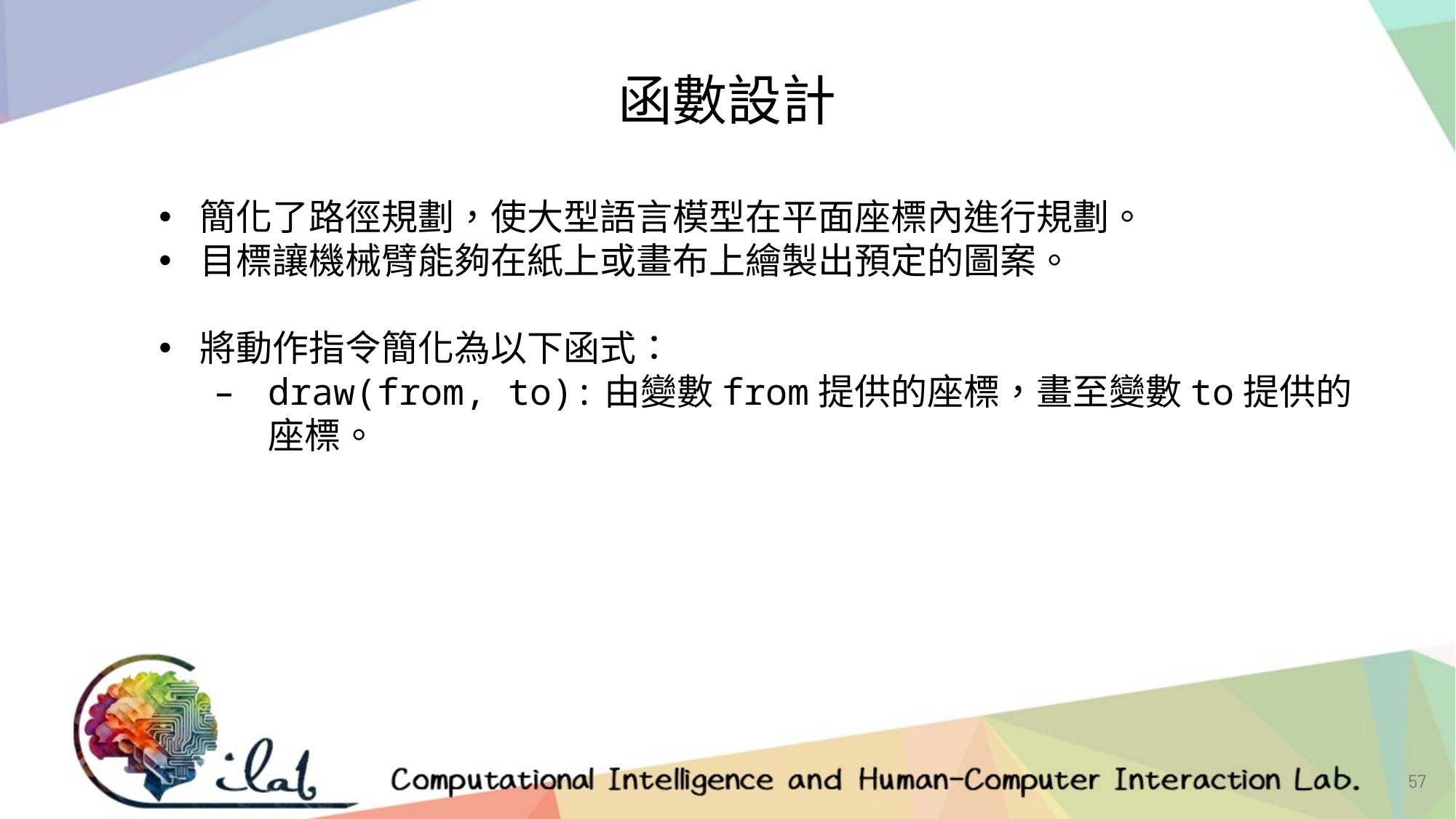

函數設計
簡化了路徑規劃，使大型語言模型在平面座標內進行規劃。
目標讓機械臂能夠在紙上或畫布上繪製出預定的圖案。

將動作指令簡化為以下函式：
draw(from, to):由變數from提供的座標，畫至變數to提供的座標。
57